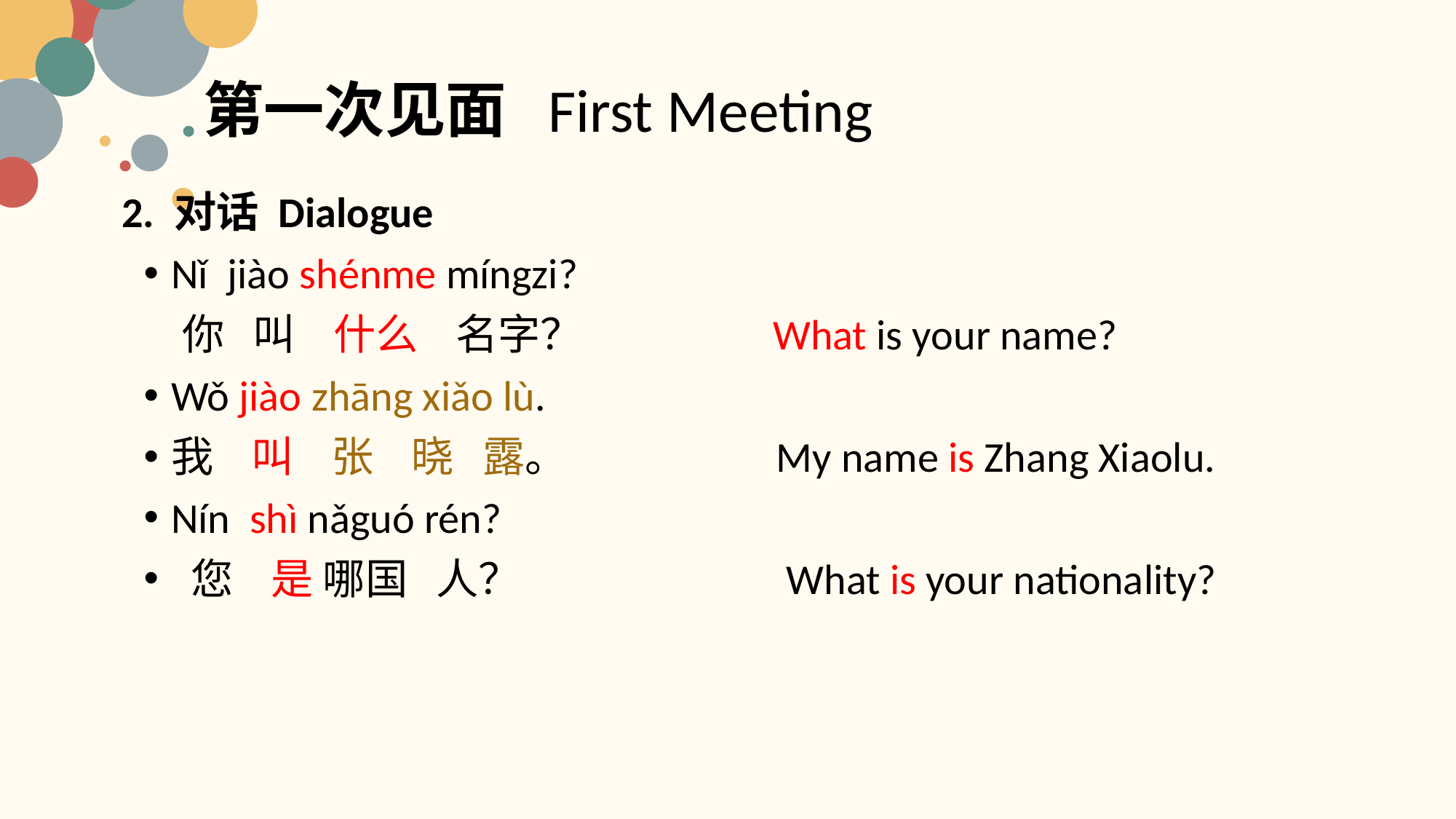

# 第一次见面  First Meeting
2. 对话 Dialogue

Nǐ  jiào shénme míngzi?
   你   叫    什么    名字？                   What is your name?
Wǒ jiào zhāng xiǎo lù.
我    叫    张    晓   露。                     My name is Zhang Xiaolu.
Nín  shì nǎguó rén?
 您    是 哪国   人？                           What is your nationality?